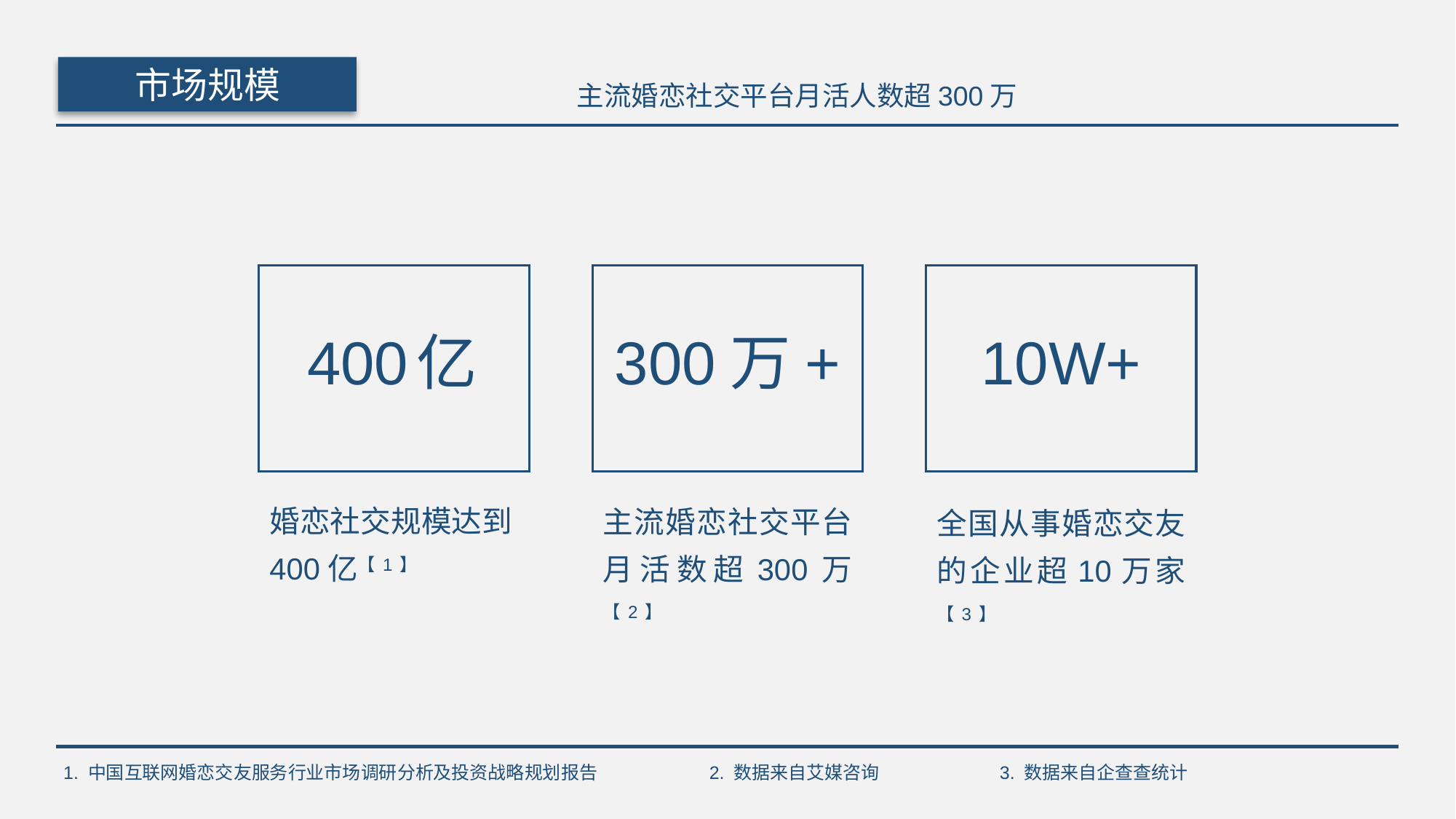

主流婚恋社交平台月活人数超300万
市场规模

10W+

300万+

400	亿
婚恋社交规模达到400亿【1】
主流婚恋社交平台月活数超300万【2】
全国从事婚恋交友的企业超10万家【3】
2. 数据来自艾媒咨询
3. 数据来自企查查统计
1. 中国互联网婚恋交友服务行业市场调研分析及投资战略规划报告
7